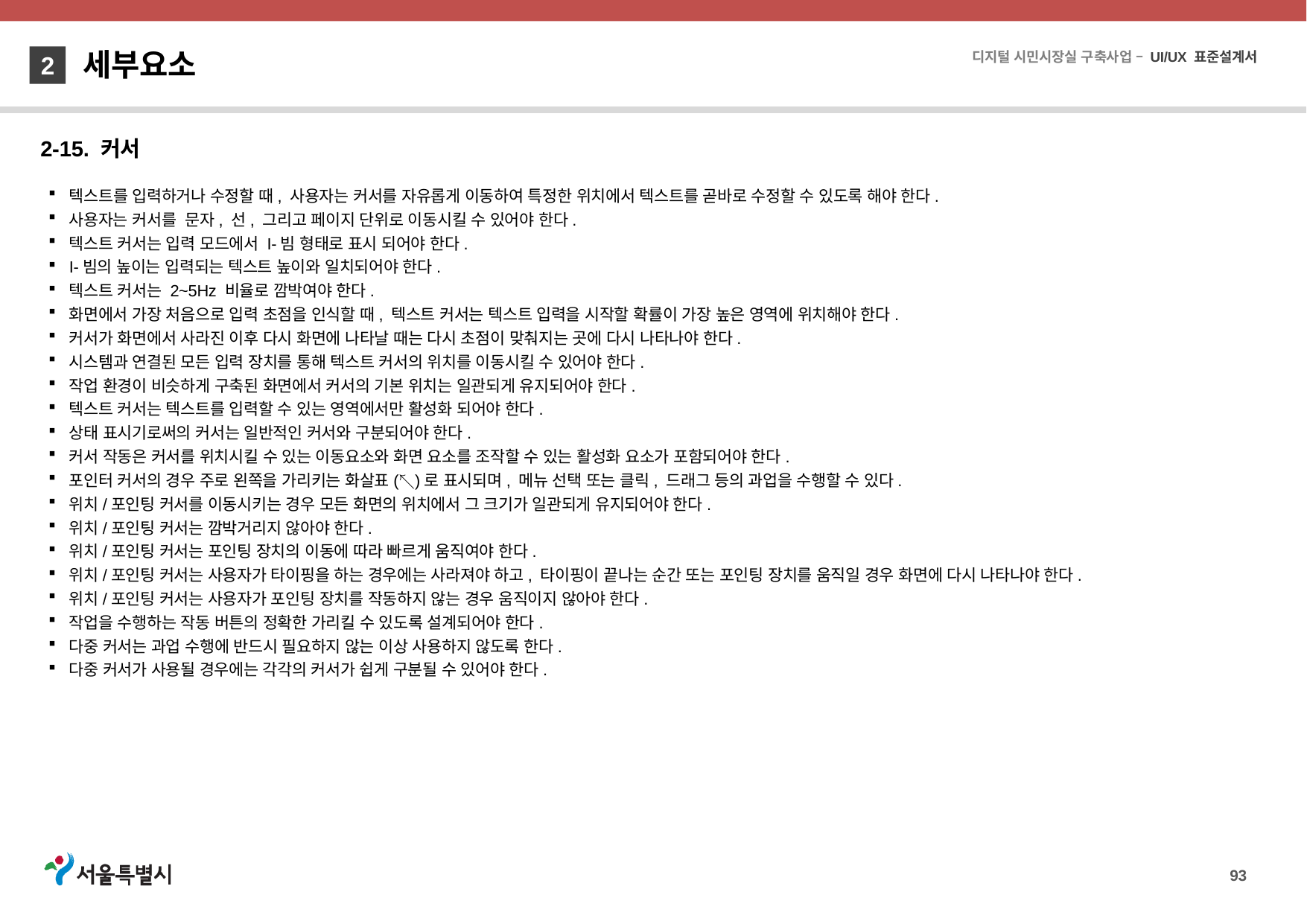

세부요소
2
2-15. 커서
텍스트를 입력하거나 수정할 때, 사용자는 커서를 자유롭게 이동하여 특정한 위치에서 텍스트를 곧바로 수정할 수 있도록 해야 한다.
사용자는 커서를  문자, 선, 그리고 페이지 단위로 이동시킬 수 있어야 한다.
텍스트 커서는 입력 모드에서 I-빔 형태로 표시 되어야 한다.
I-빔의 높이는 입력되는 텍스트 높이와 일치되어야 한다.
텍스트 커서는 2~5Hz 비율로 깜박여야 한다.
화면에서 가장 처음으로 입력 초점을 인식할 때, 텍스트 커서는 텍스트 입력을 시작할 확률이 가장 높은 영역에 위치해야 한다.
커서가 화면에서 사라진 이후 다시 화면에 나타날 때는 다시 초점이 맞춰지는 곳에 다시 나타나야 한다.
시스템과 연결된 모든 입력 장치를 통해 텍스트 커서의 위치를 이동시킬 수 있어야 한다.
작업 환경이 비슷하게 구축된 화면에서 커서의 기본 위치는 일관되게 유지되어야 한다.
텍스트 커서는 텍스트를 입력할 수 있는 영역에서만 활성화 되어야 한다.
상태 표시기로써의 커서는 일반적인 커서와 구분되어야 한다.
커서 작동은 커서를 위치시킬 수 있는 이동요소와 화면 요소를 조작할 수 있는 활성화 요소가 포함되어야 한다.
포인터 커서의 경우 주로 왼쪽을 가리키는 화살표(↖)로 표시되며, 메뉴 선택 또는 클릭, 드래그 등의 과업을 수행할 수 있다.
위치/포인팅 커서를 이동시키는 경우 모든 화면의 위치에서 그 크기가 일관되게 유지되어야 한다.
위치/포인팅 커서는 깜박거리지 않아야 한다.
위치/포인팅 커서는 포인팅 장치의 이동에 따라 빠르게 움직여야 한다.
위치/포인팅 커서는 사용자가 타이핑을 하는 경우에는 사라져야 하고, 타이핑이 끝나는 순간 또는 포인팅 장치를 움직일 경우 화면에 다시 나타나야 한다.
위치/포인팅 커서는 사용자가 포인팅 장치를 작동하지 않는 경우 움직이지 않아야 한다.
작업을 수행하는 작동 버튼의 정확한 가리킬 수 있도록 설계되어야 한다.
다중 커서는 과업 수행에 반드시 필요하지 않는 이상 사용하지 않도록 한다.
다중 커서가 사용될 경우에는 각각의 커서가 쉽게 구분될 수 있어야 한다.